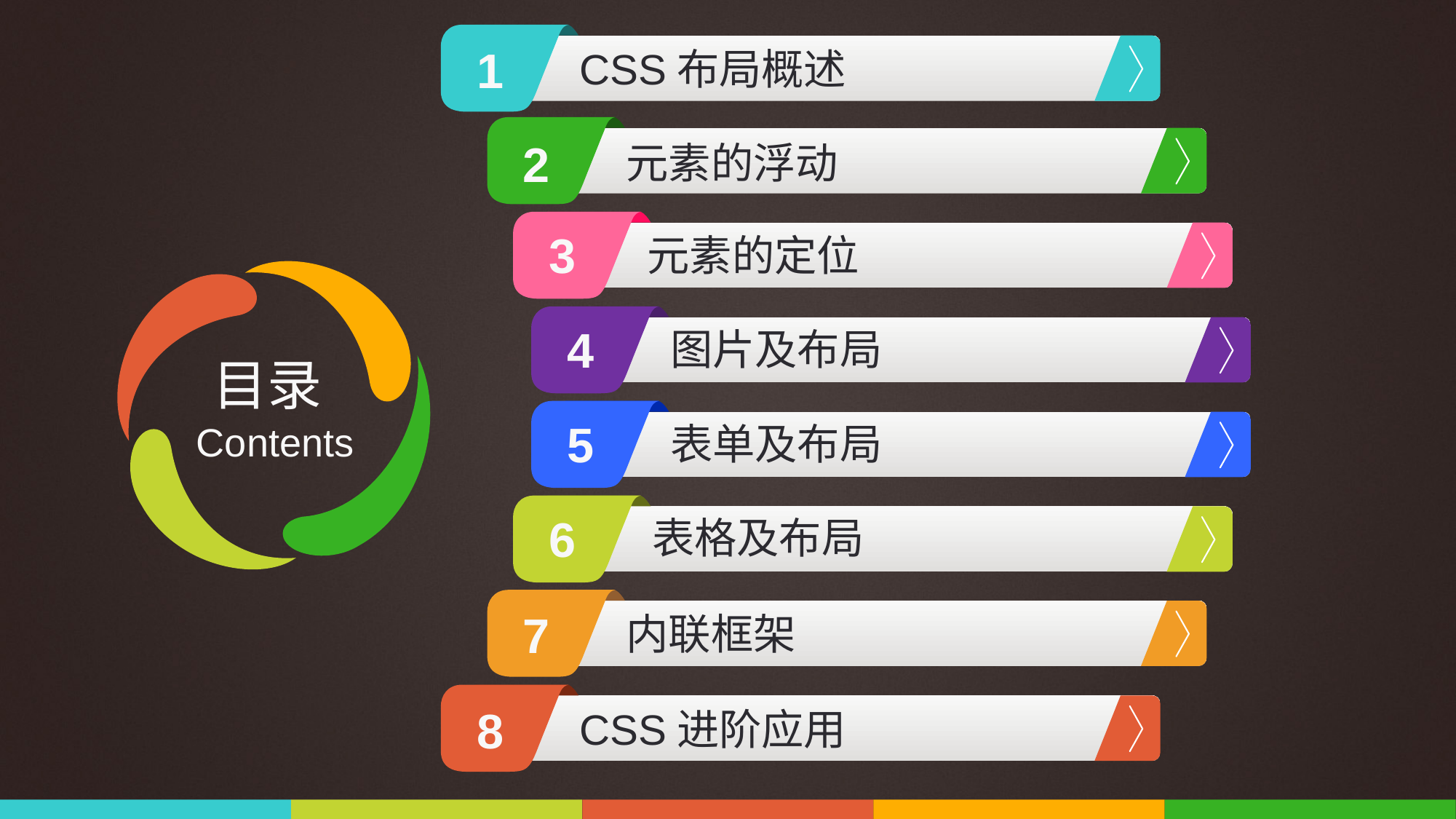

1

CSS布局概述

2
元素的浮动

3

元素的定位

4
图片及布局

目录

5
表单及布局
Contents

6
表格及布局

7

内联框架

8

CSS进阶应用